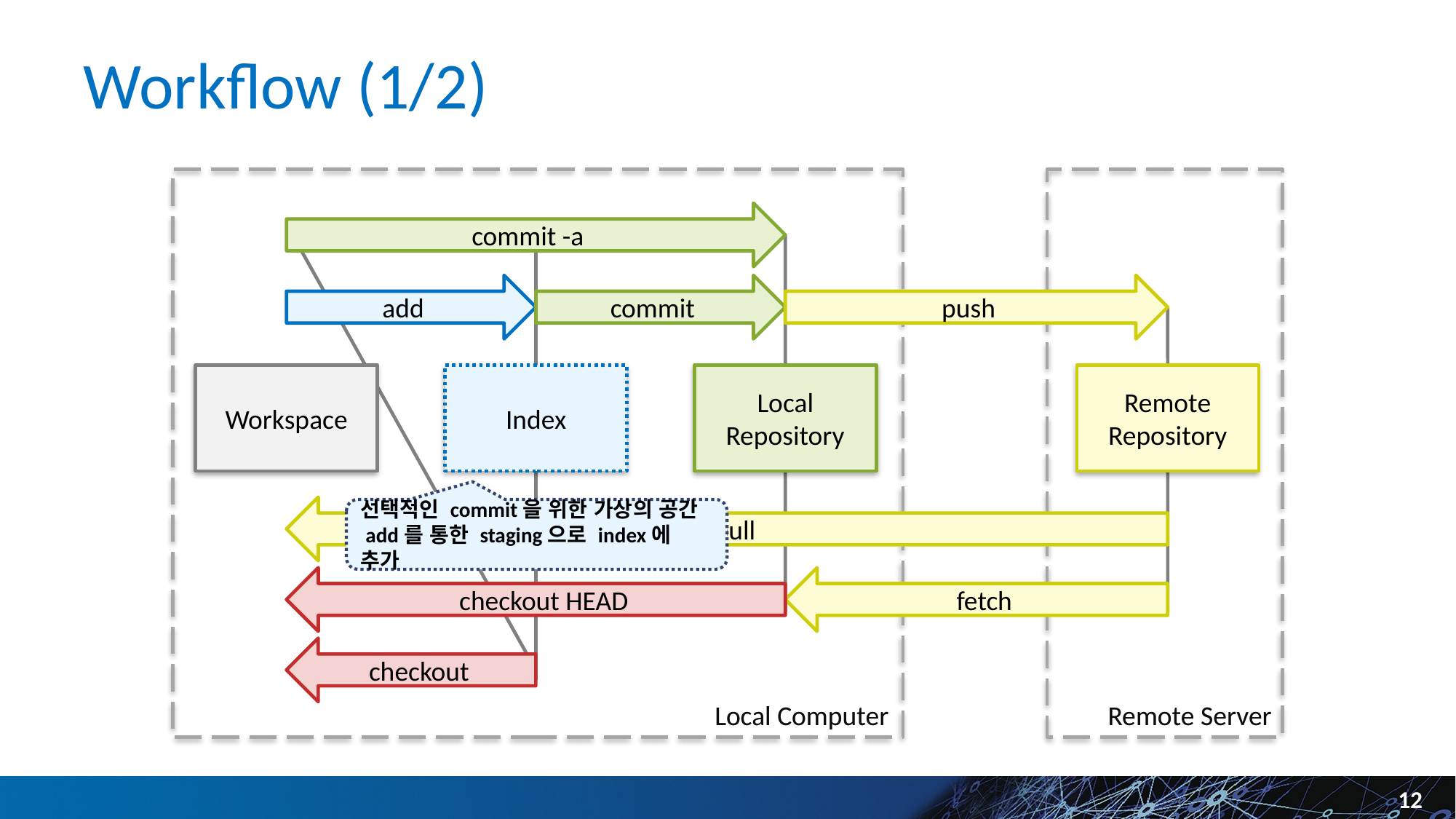

# Workflow (1/2)

commit -a
add
commit
push
Workspace
Index
Local
Repository
Remote
Repository
pull
선택적인 commit을 위한 가상의 공간
 add를 통한 staging으로 index에 추가
checkout HEAD
fetch
checkout
Local Computer
Remote Server
Local Computer
Remote Server
12